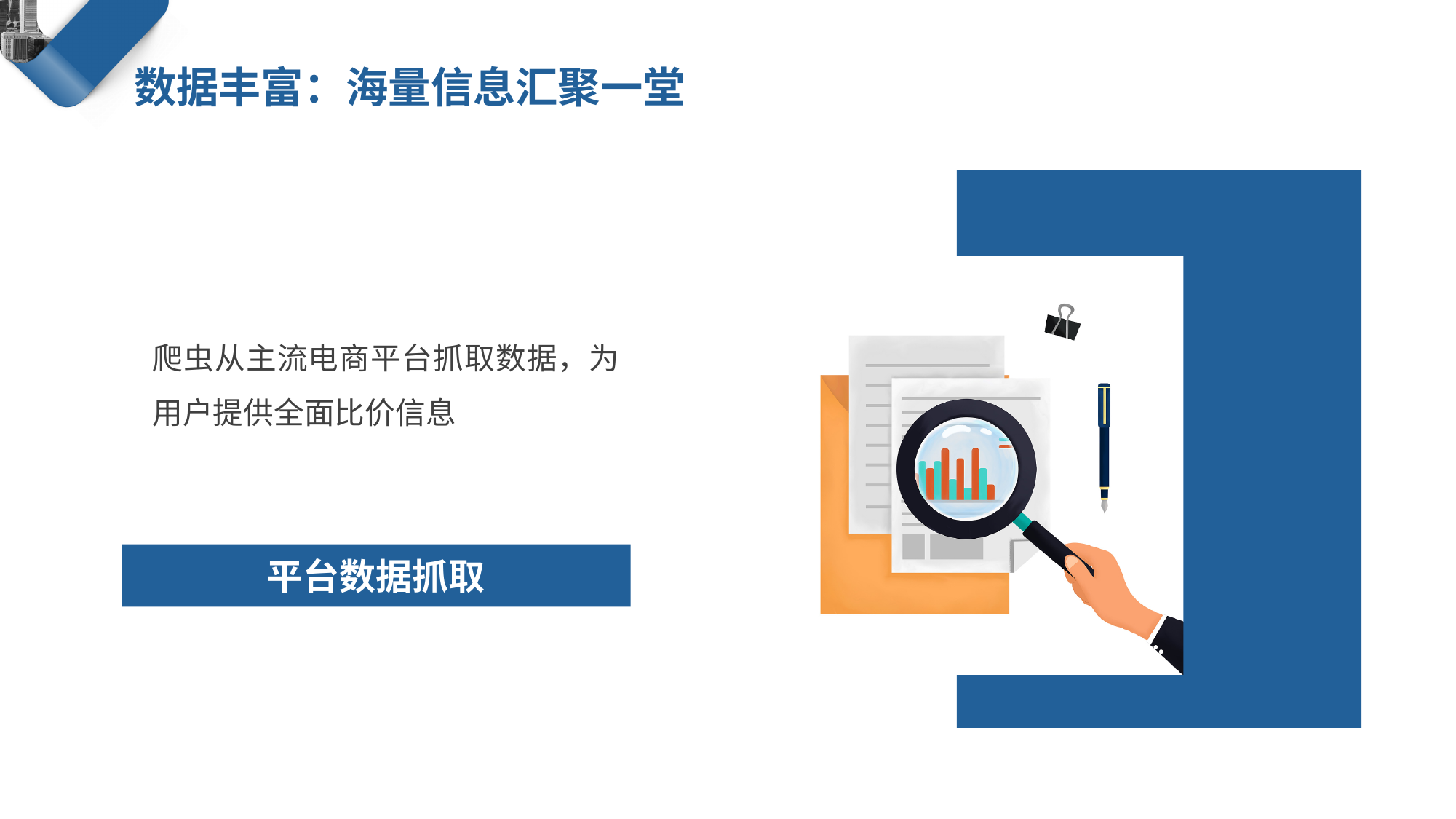

数据丰富：海量信息汇聚一堂

爬虫从主流电商平台抓取数据，为用户提供全面比价信息
平台数据抓取